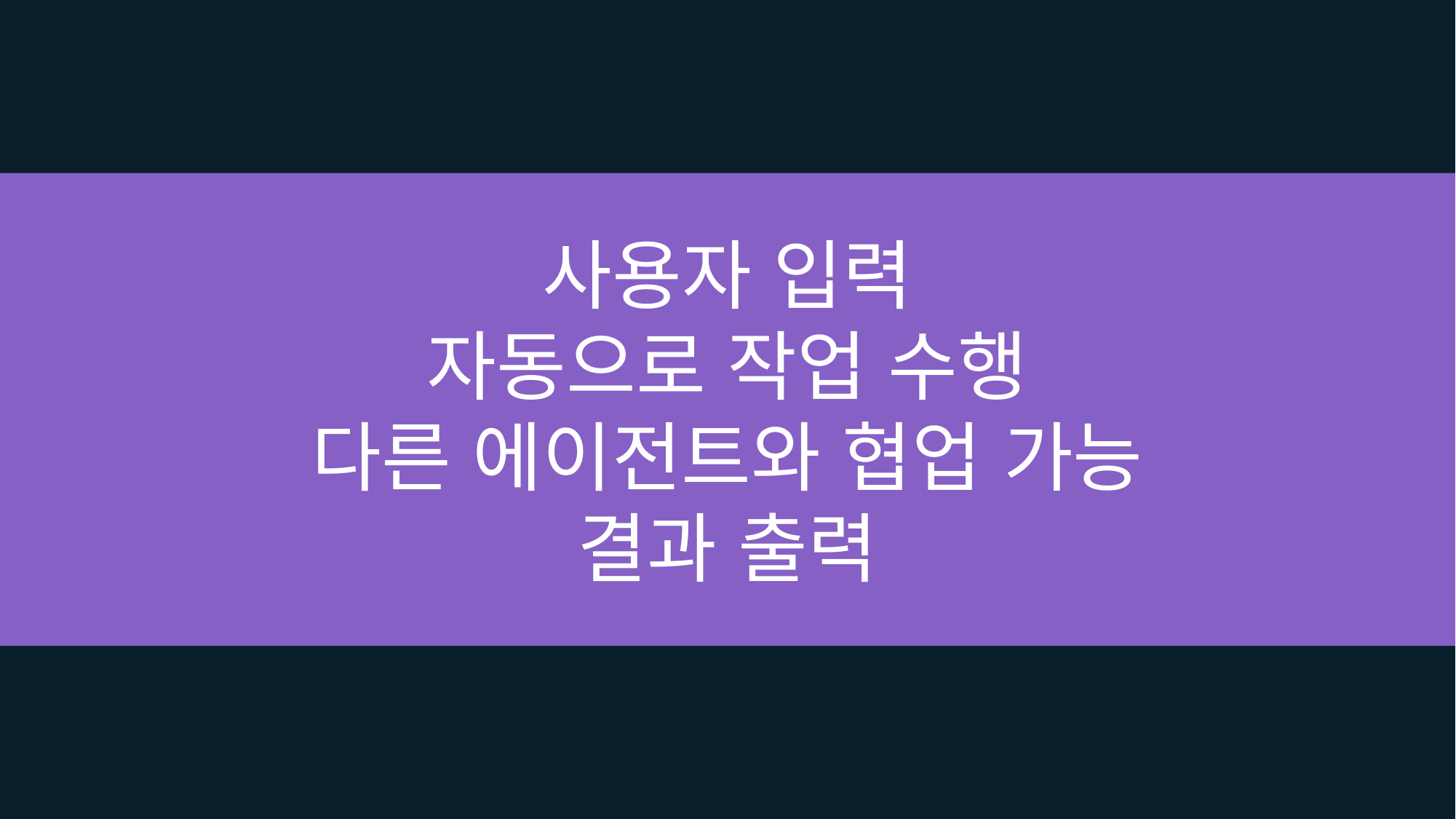

사용자 입력
자동으로 작업 수행
다른 에이전트와 협업 가능
결과 출력